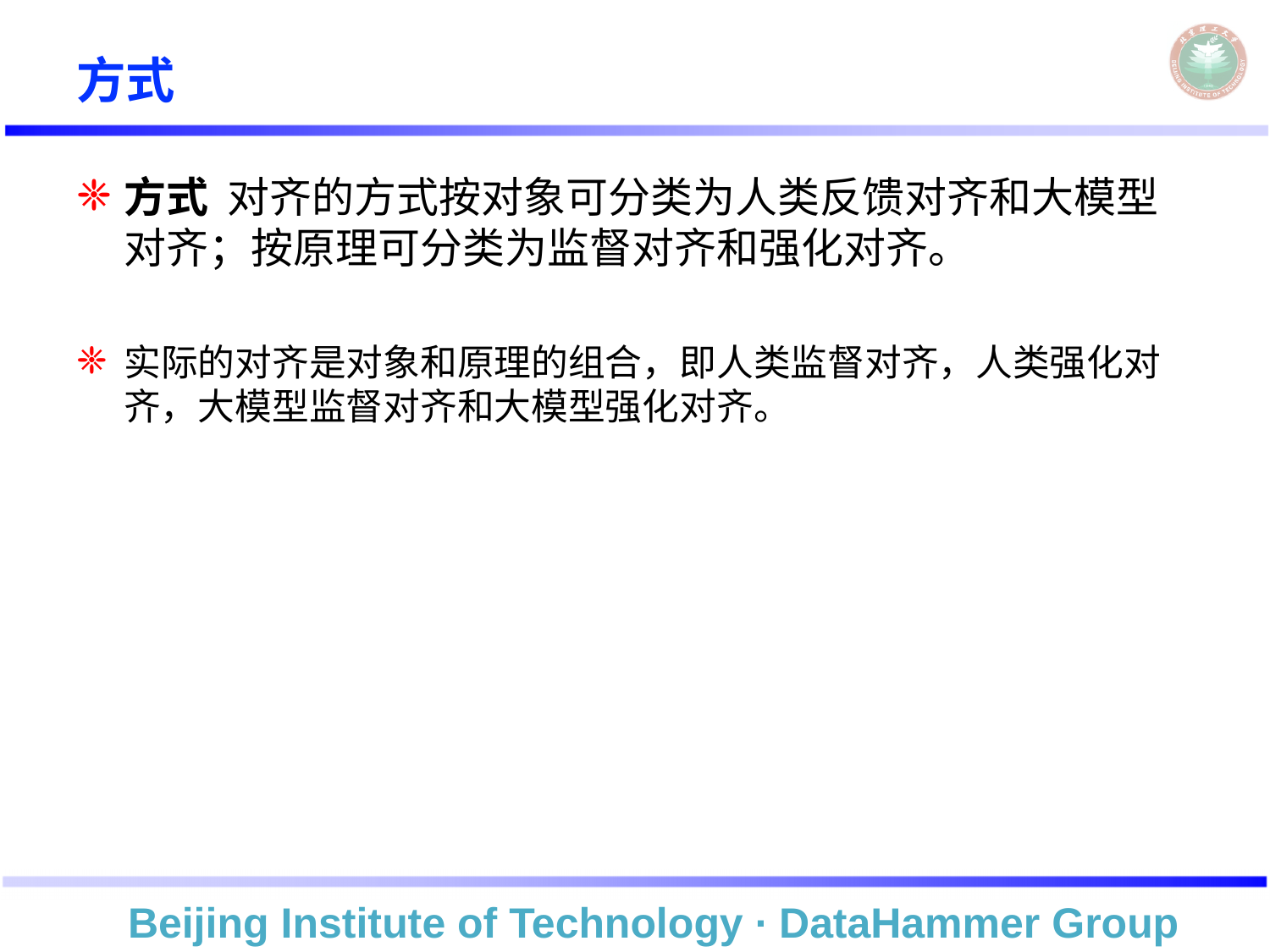

# 方式
方式  对齐的方式按对象可分类为人类反馈对齐和大模型对齐；按原理可分类为监督对齐和强化对齐。

实际的对齐是对象和原理的组合，即人类监督对齐，人类强化对齐，大模型监督对齐和大模型强化对齐。